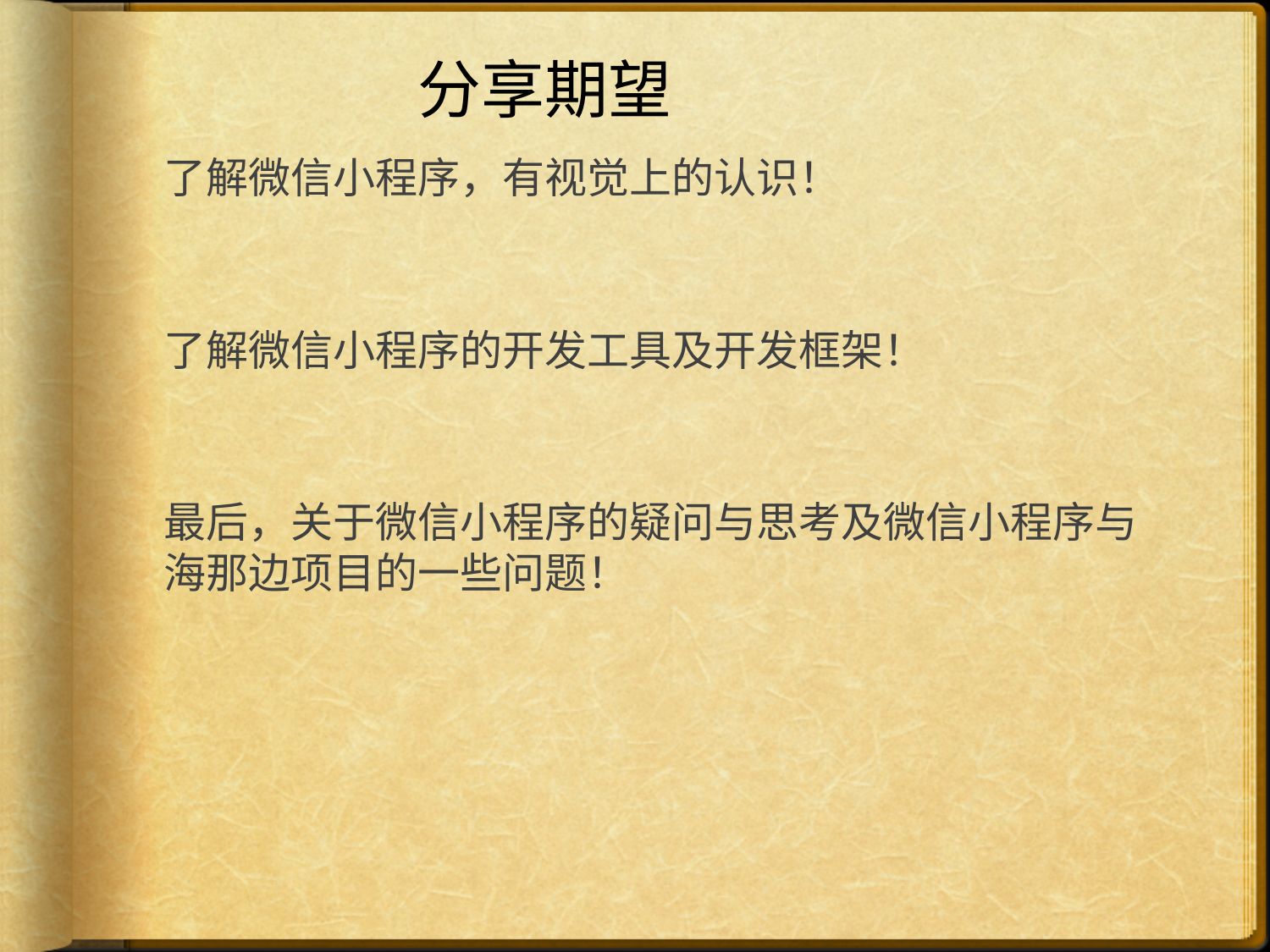

分享期望
了解微信小程序，有视觉上的认识！

了解微信小程序的开发工具及开发框架！

最后，关于微信小程序的疑问与思考及微信小程序与海那边项目的一些问题！